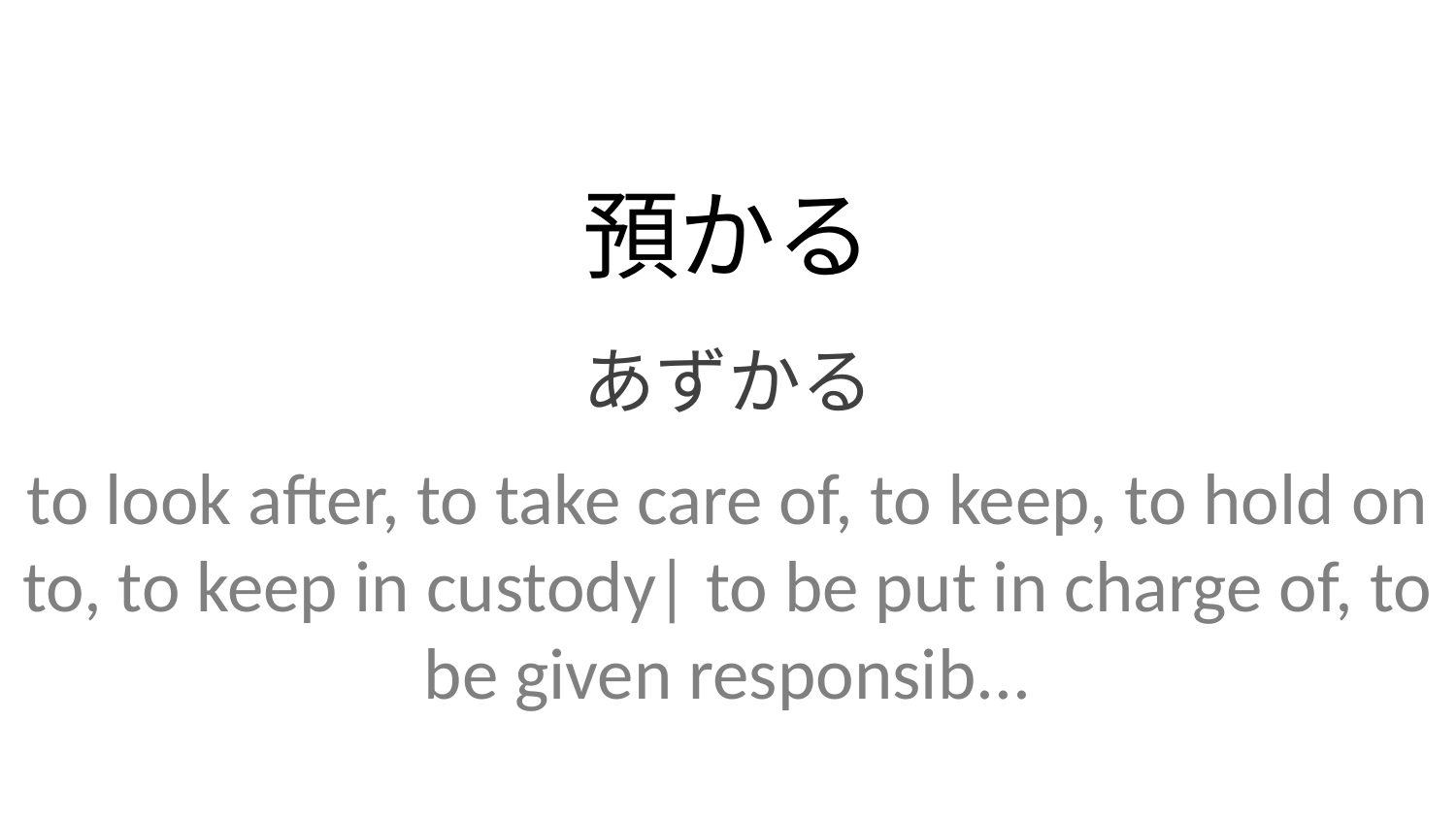

預かる

あずかる
to look after, to take care of, to keep, to hold on to, to keep in custody| to be put in charge of, to be given responsib...